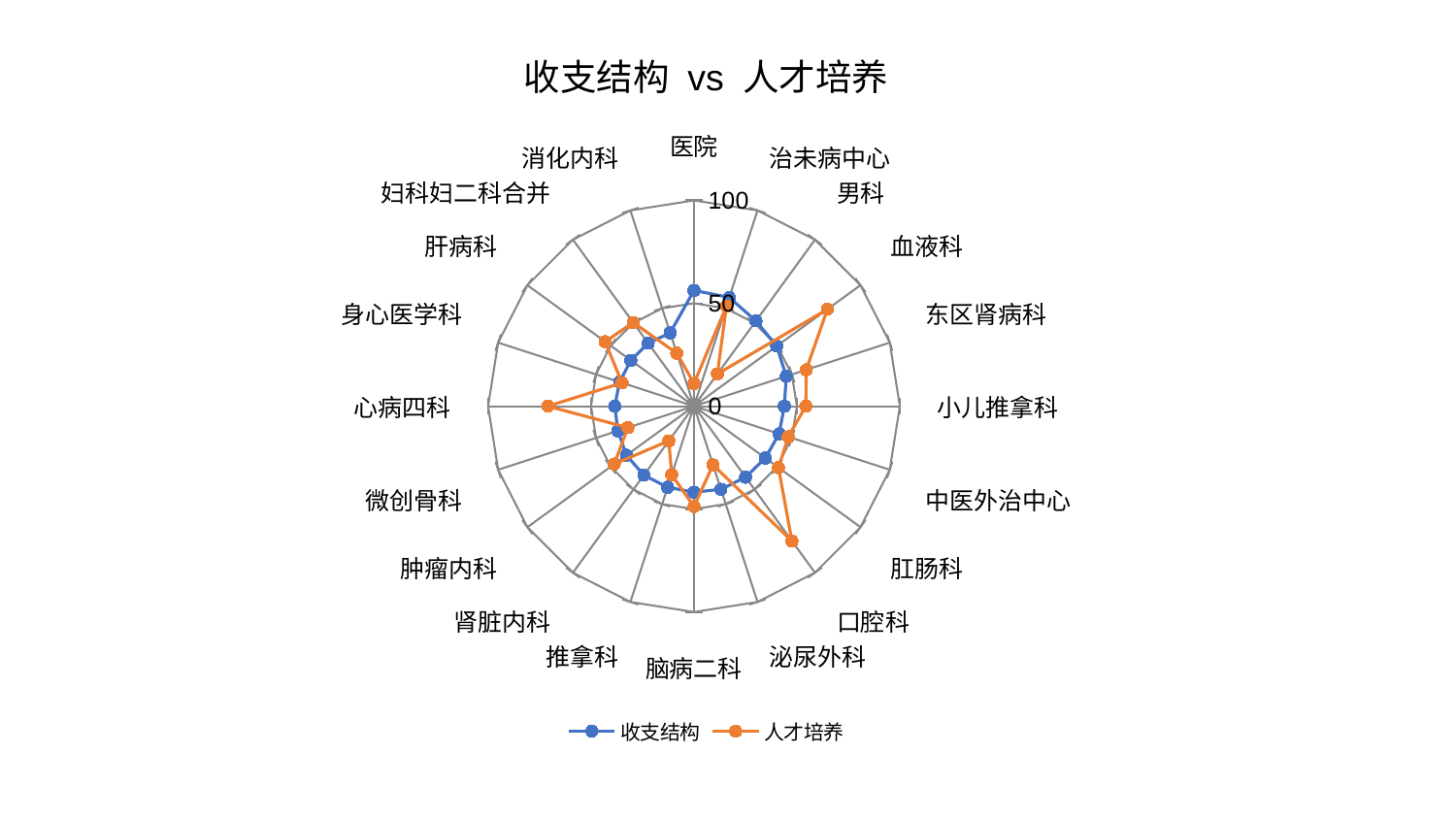

### Chart: 收支结构 vs 人才培养

| Category | 收支结构 | 人才培养 |
|---|---|---|
| 医院 | 56.24436179971337 | 11.02806607686307 |
| 治未病中心 | 55.5594107455046 | 51.10042043283202 |
| 男科 | 51.21173427015644 | 19.407874766638603 |
| 血液科 | 49.723882049658634 | 80.12924545529279 |
| 东区肾病科 | 47.133667079857986 | 57.35904603315578 |
| 小儿推拿科 | 43.91111629974618 | 54.368348447875995 |
| 中医外治中心 | 43.483067166024476 | 48.18053619811675 |
| 肛肠科 | 42.87947547453093 | 50.78296308870693 |
| 口腔科 | 42.655264624939726 | 80.9762628489503 |
| 泌尿外科 | 42.46374406257763 | 29.997323260415868 |
| 脑病二科 | 41.81332266595146 | 48.76728333712648 |
| 推拿科 | 41.446860663986314 | 35.03404698265093 |
| 肾脏内科 | 41.41211627985942 | 20.821902458864482 |
| 肿瘤内科 | 40.57291323414782 | 47.87860194961837 |
| 微创骨科 | 38.80784923805758 | 33.7460927392805 |
| 心病四科 | 38.5054973761996 | 70.96687763908174 |
| 身心医学科 | 37.99518134590964 | 36.75035493925483 |
| 肝病科 | 37.92024036502474 | 53.34181174847024 |
| 妇科妇二科合并 | 37.84002322683784 | 50.24425325325809 |
| 消化内科 | 37.44063292969447 | 27.083403431824422 |
72